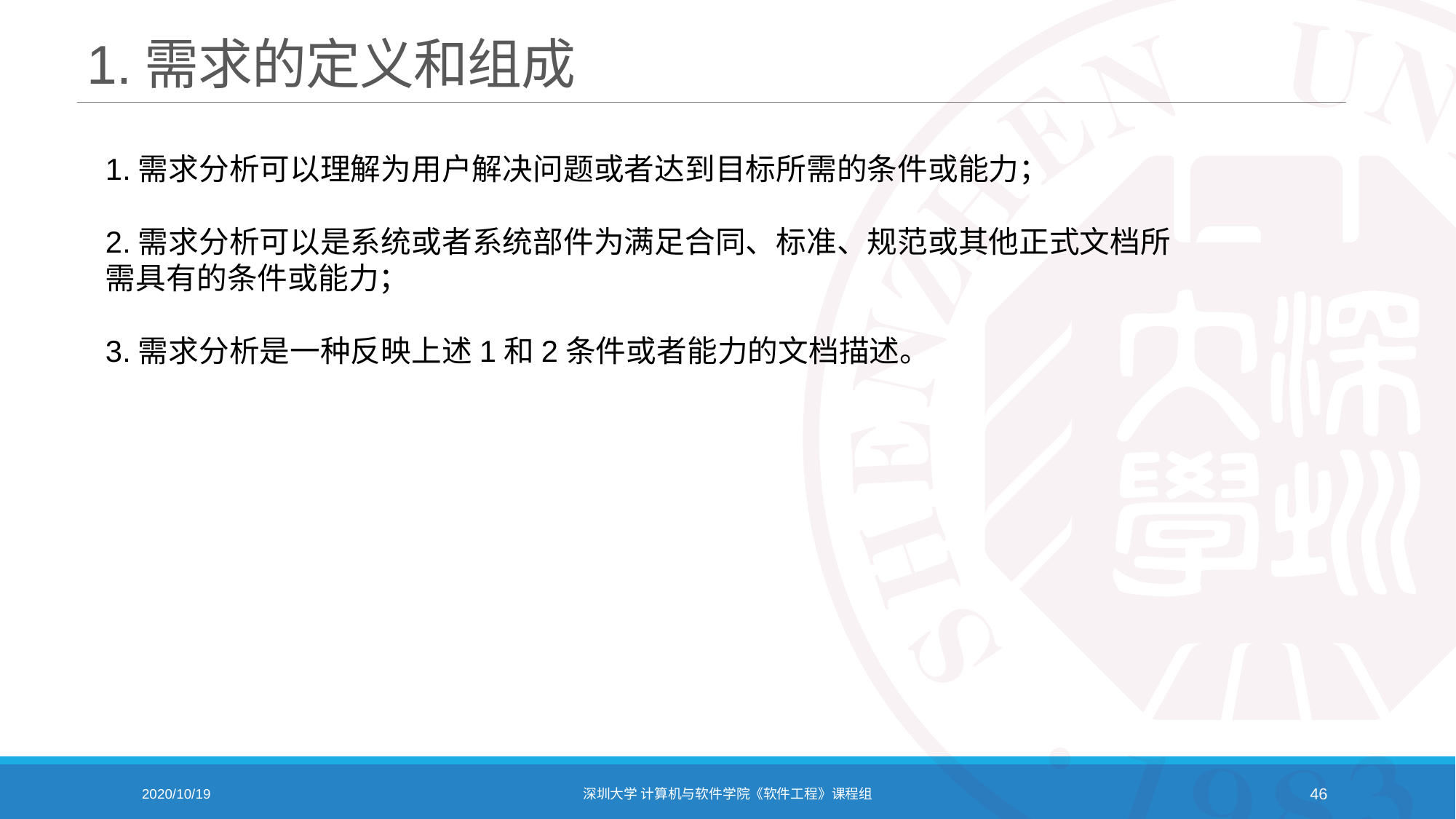

# 1.需求的定义和组成
1.需求分析可以理解为用户解决问题或者达到目标所需的条件或能力；

2.需求分析可以是系统或者系统部件为满足合同、标准、规范或其他正式文档所需具有的条件或能力；

3.需求分析是一种反映上述1和2条件或者能力的文档描述。
2020/10/19
深圳大学 计算机与软件学院《软件工程》课程组
46